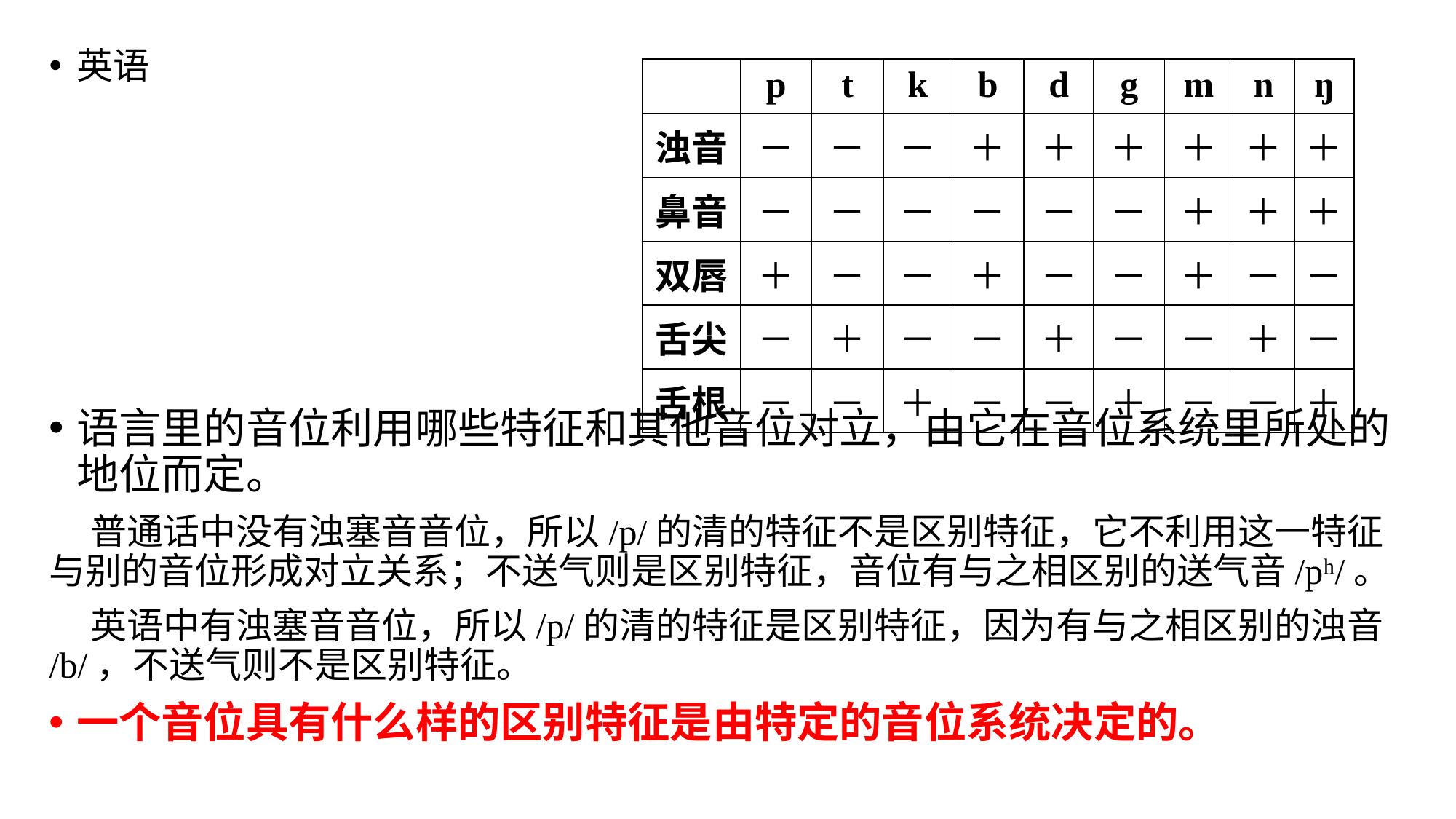

英语

语言里的音位利用哪些特征和其他音位对立，由它在音位系统里所处的地位而定。
    普通话中没有浊塞音音位，所以/p/的清的特征不是区别特征，它不利用这一特征与别的音位形成对立关系；不送气则是区别特征，音位有与之相区别的送气音/pʰ/。
    英语中有浊塞音音位，所以/p/的清的特征是区别特征，因为有与之相区别的浊音/b/，不送气则不是区别特征。
一个音位具有什么样的区别特征是由特定的音位系统决定的。

|  | p | t | k | b | d | g | m | n | ŋ |
| --- | --- | --- | --- | --- | --- | --- | --- | --- | --- |
| 浊音 | － | － | － | ＋ | ＋ | ＋ | ＋ | ＋ | ＋ |
| 鼻音 | － | － | － | － | － | － | ＋ | ＋ | ＋ |
| 双唇 | ＋ | － | － | ＋ | － | － | ＋ | － | － |
| 舌尖 | － | ＋ | － | － | ＋ | － | － | ＋ | － |
| 舌根 | － | － | ＋ | － | － | ＋ | － | － | ＋ |